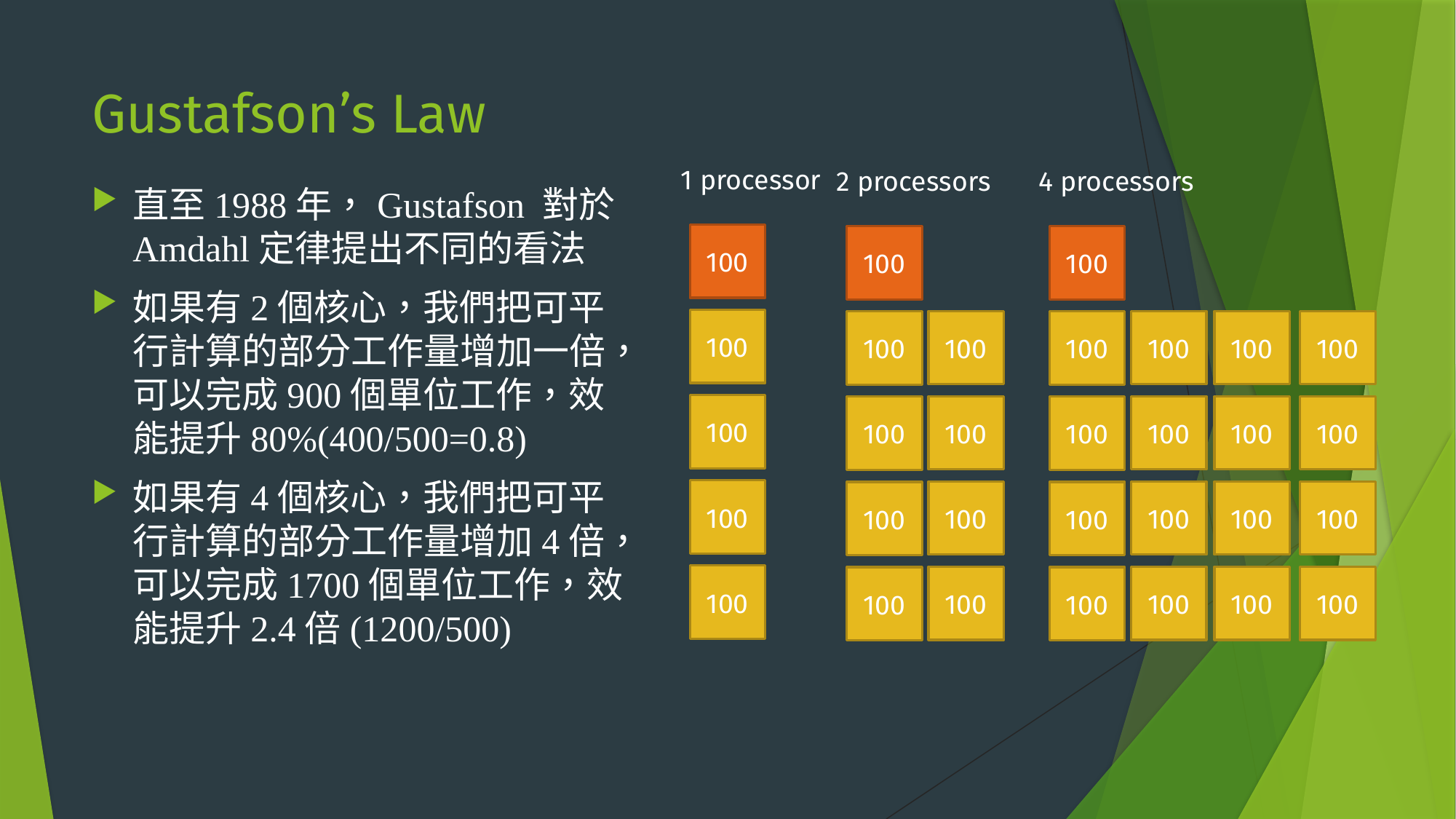

# Gustafson’s Law
1 processor
2 processors
4 processors
直至1988年，Gustafson 對於Amdahl定律提出不同的看法
如果有2個核心，我們把可平行計算的部分工作量增加一倍，可以完成900個單位工作，效能提升80%(400/500=0.8)
如果有4個核心，我們把可平行計算的部分工作量增加4倍，可以完成1700個單位工作，效能提升2.4倍(1200/500)

100
100
100
100
100
100
100
100
100
100
100
100
100
100
100
100
100
100
100
100
100
100
100
100
100
100
100
100
100
100
100